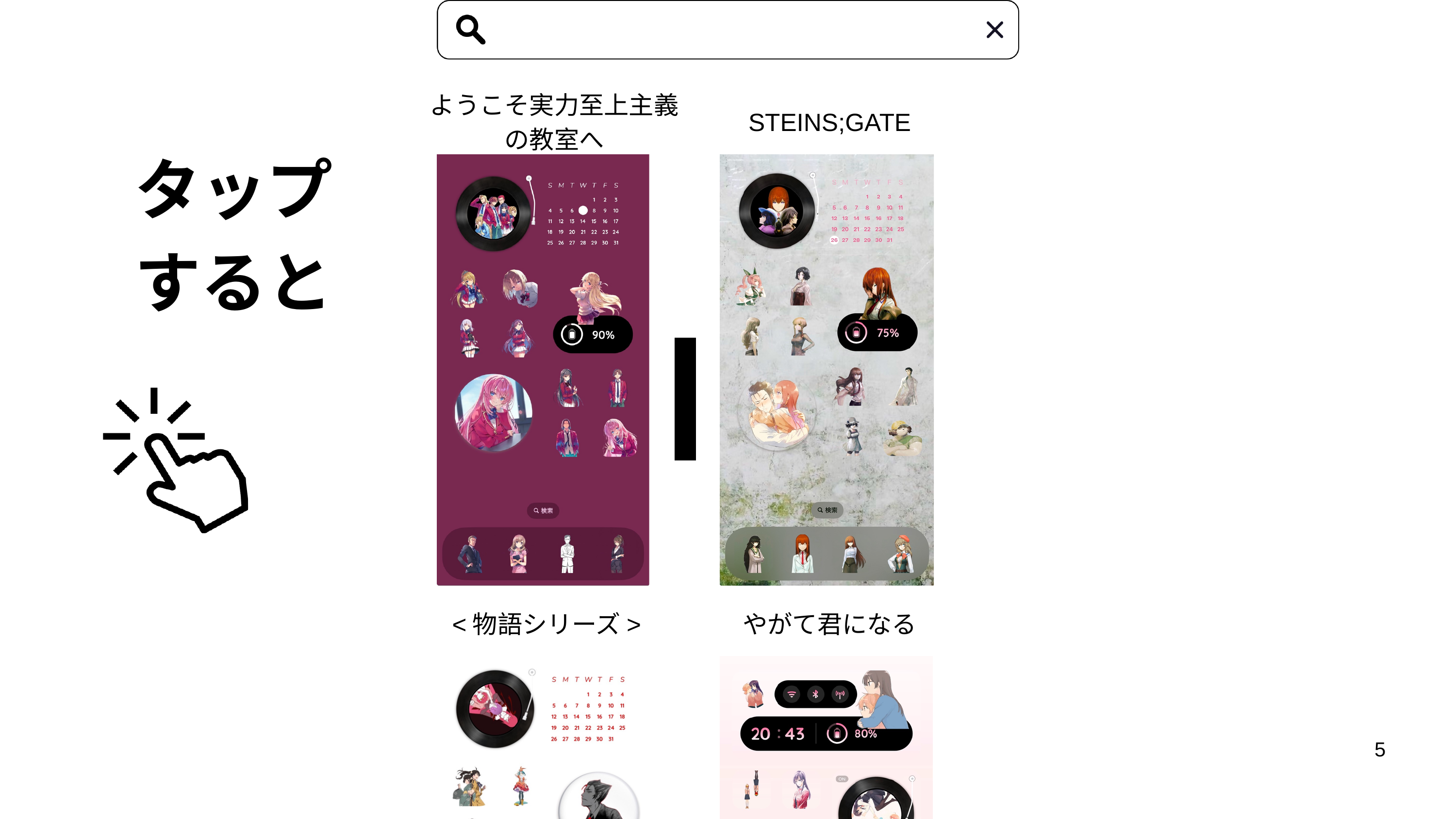

ようこそ実力至上主義の教室へ
STEINS;GATE
タップすると

<物語シリーズ>
やがて君になる

5